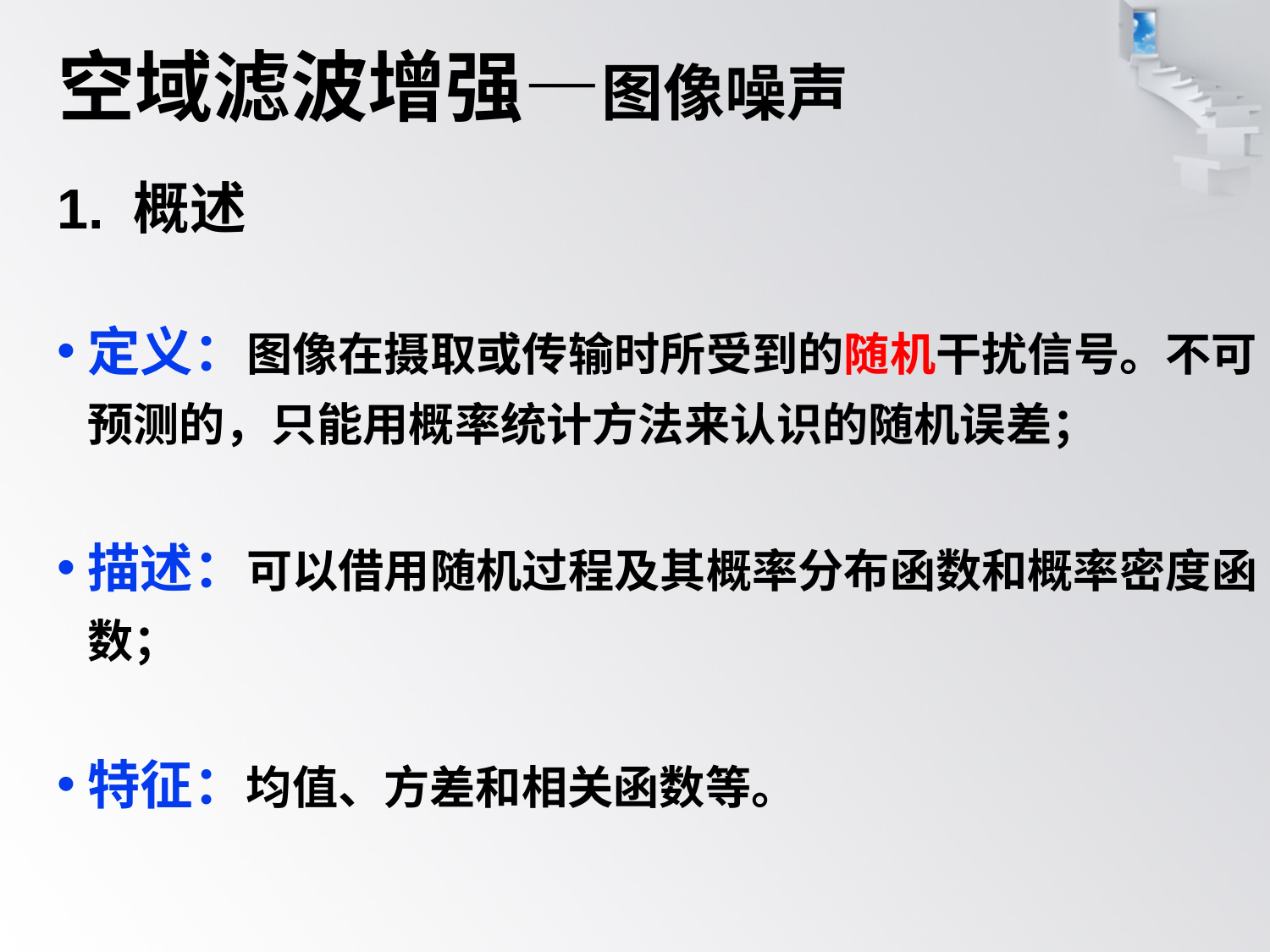

# 空域滤波增强—图像噪声
1. 概述
定义：图像在摄取或传输时所受到的随机干扰信号。不可预测的，只能用概率统计方法来认识的随机误差；

描述：可以借用随机过程及其概率分布函数和概率密度函数；

特征：均值、方差和相关函数等。